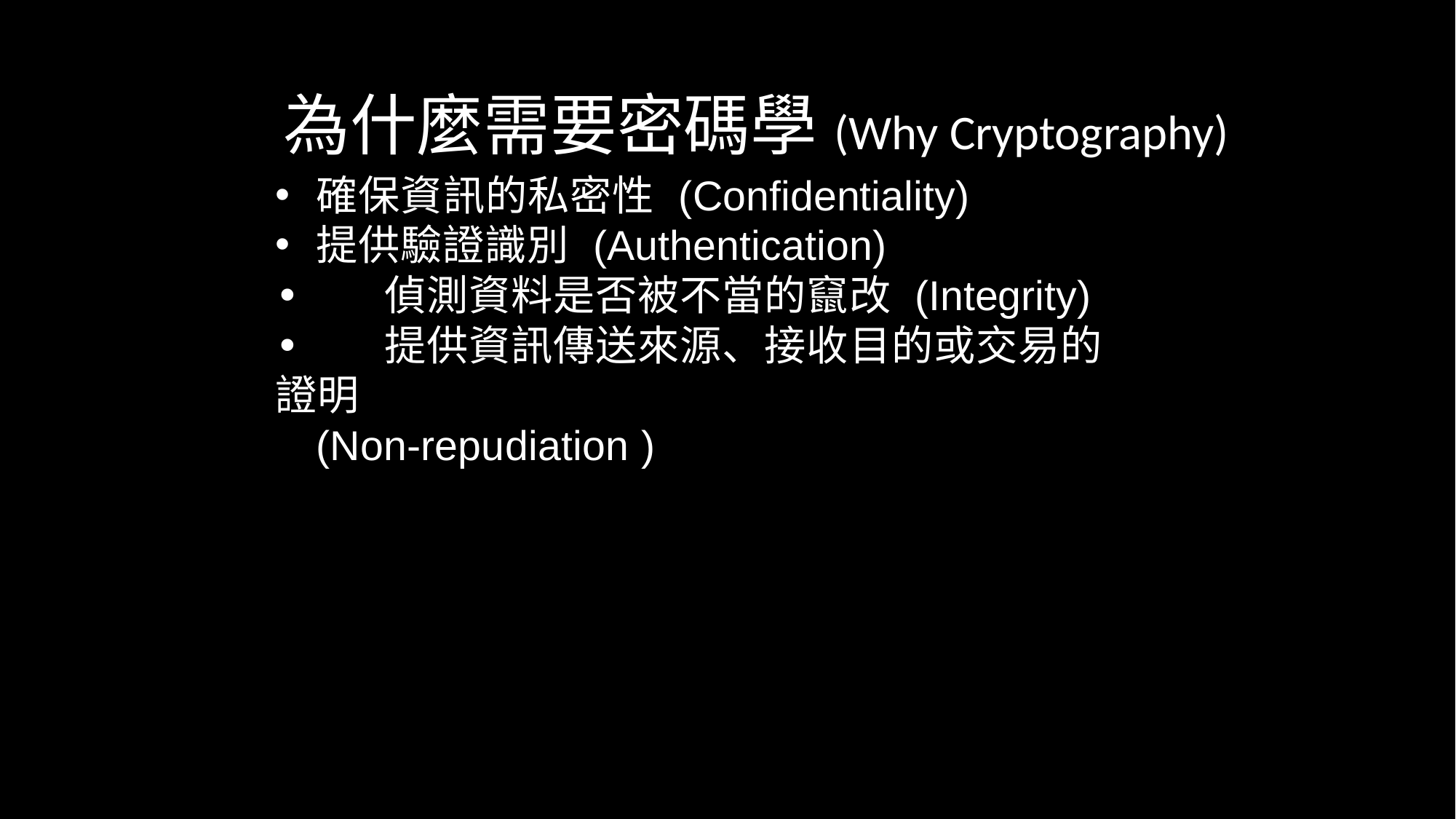

為什麼需要密碼學(Why Cryptography)
確保資訊的私密性 (Confidentiality)
提供驗證識別 (Authentication)
•	偵測資料是否被不當的竄改 (Integrity)
•	提供資訊傳送來源、接收目的或交易的證明
(Non-repudiation )